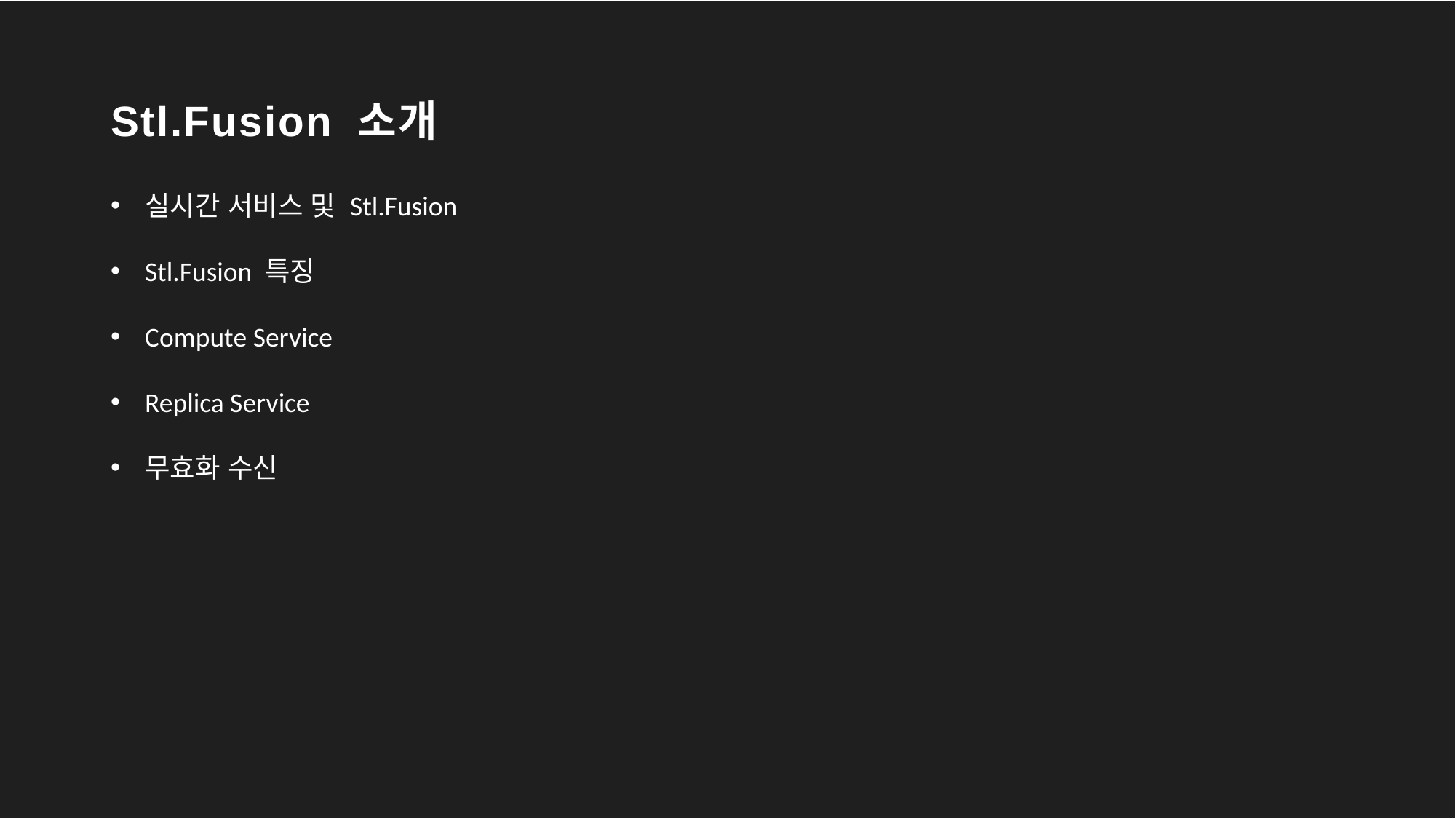

# Stl.Fusion 소개
실시간 서비스 및 Stl.Fusion

Stl.Fusion 특징

Compute Service

Replica Service

무효화 수신